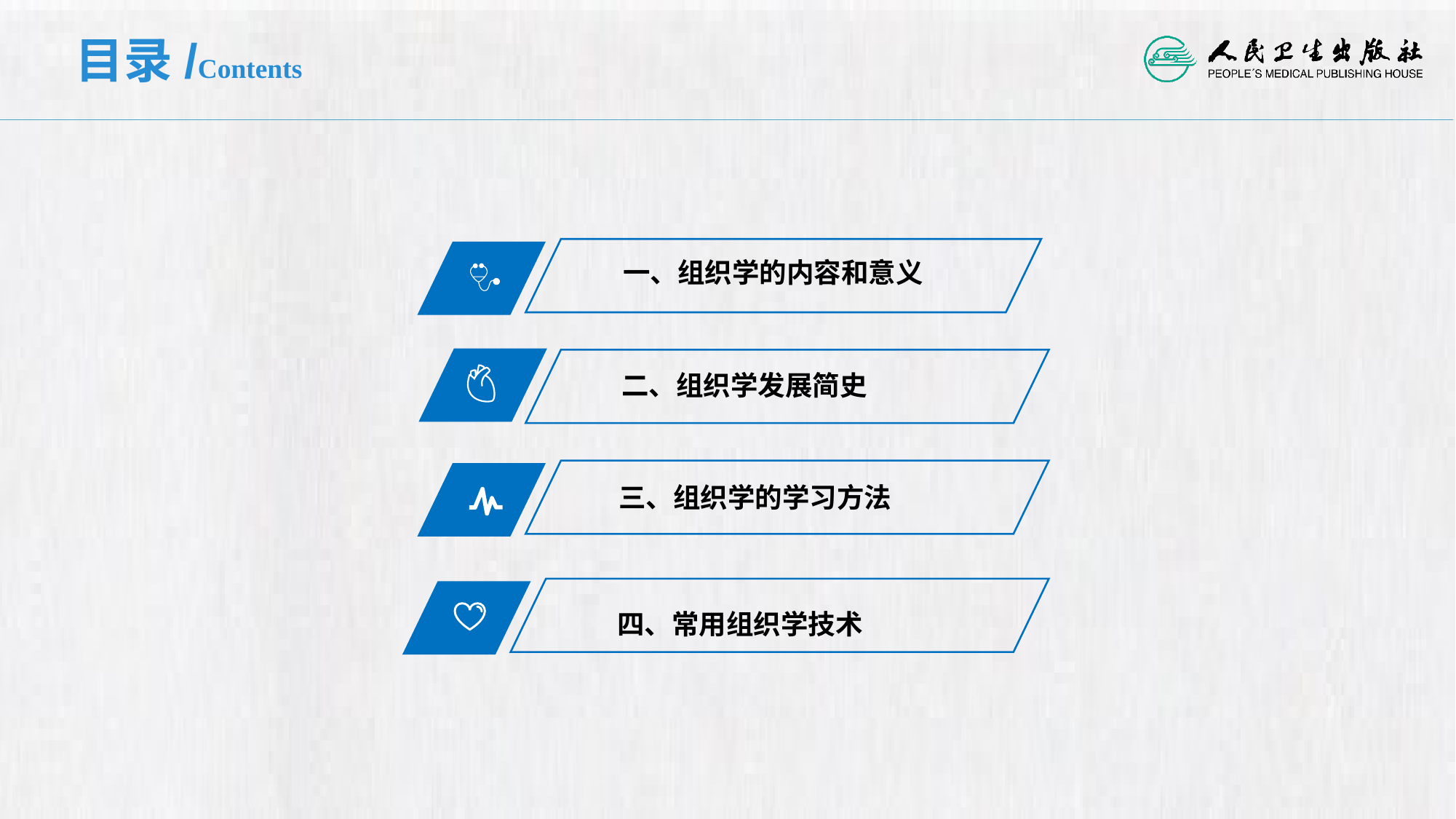

一、组织学的内容和意义

二、组织学发展简史

三、组织学的学习方法

四、常用组织学技术